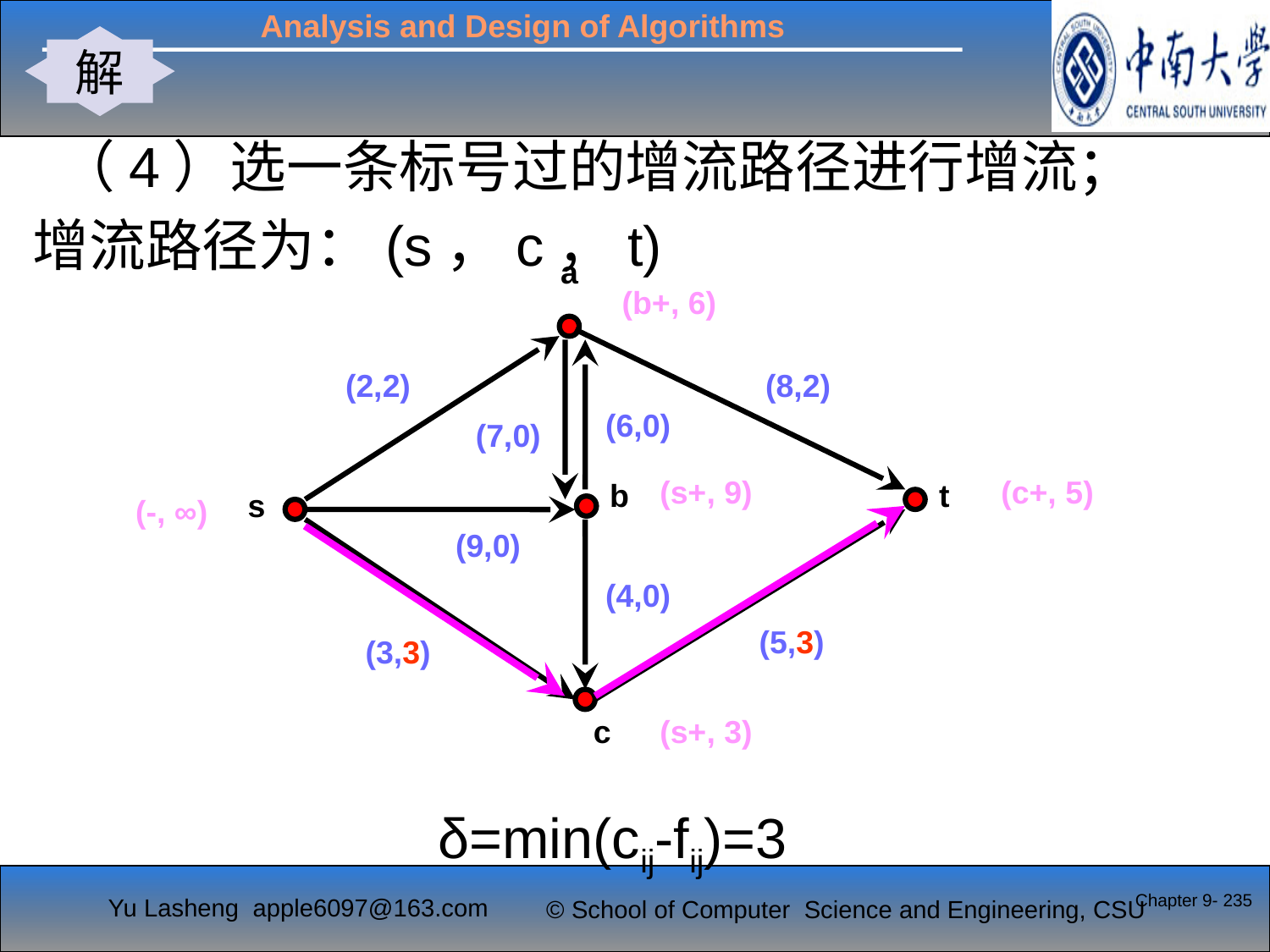

解
#
 （4）选一条标号过的增流路径进行增流；
增流路径为：(s，c，t)
a

(2,2)
(8,2)
(6,0)
(7,0)
b
t
s

(9,0)

(4,0)
(5,0)
(3,0)

c
(b+, 6)
(s+, 9)
(c+, 5)
(-, ∞)

(5,3)
(3,3)
(s+, 3)
δ=min(cij-fij)=3
Chapter 9- 235